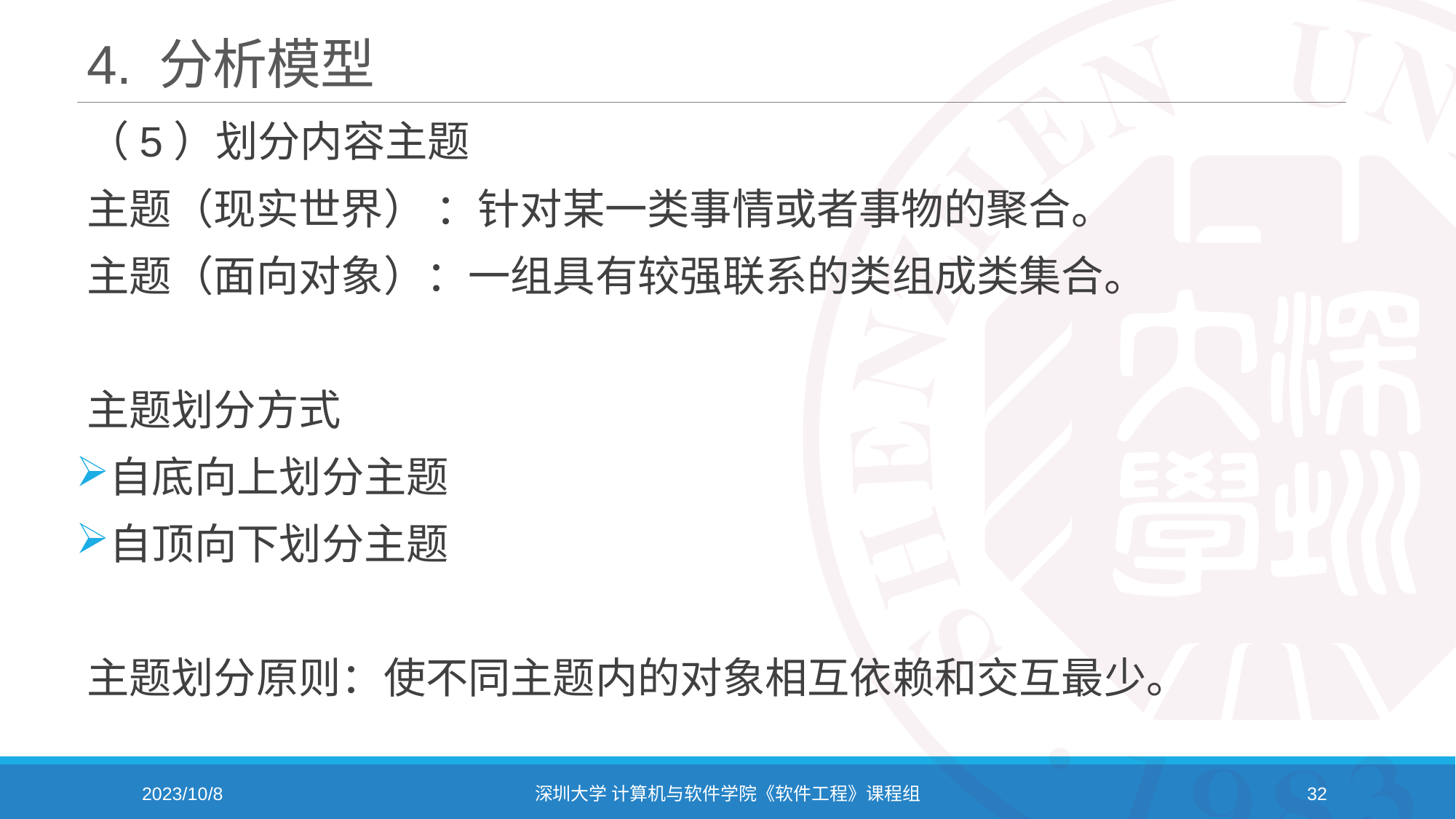

# 4. 分析模型
（5）划分内容主题
主题（现实世界） ：针对某一类事情或者事物的聚合。
主题（面向对象）：一组具有较强联系的类组成类集合。

主题划分方式
自底向上划分主题
自顶向下划分主题

主题划分原则：使不同主题内的对象相互依赖和交互最少。

2023/10/8
深圳大学 计算机与软件学院《软件工程》课程组
32